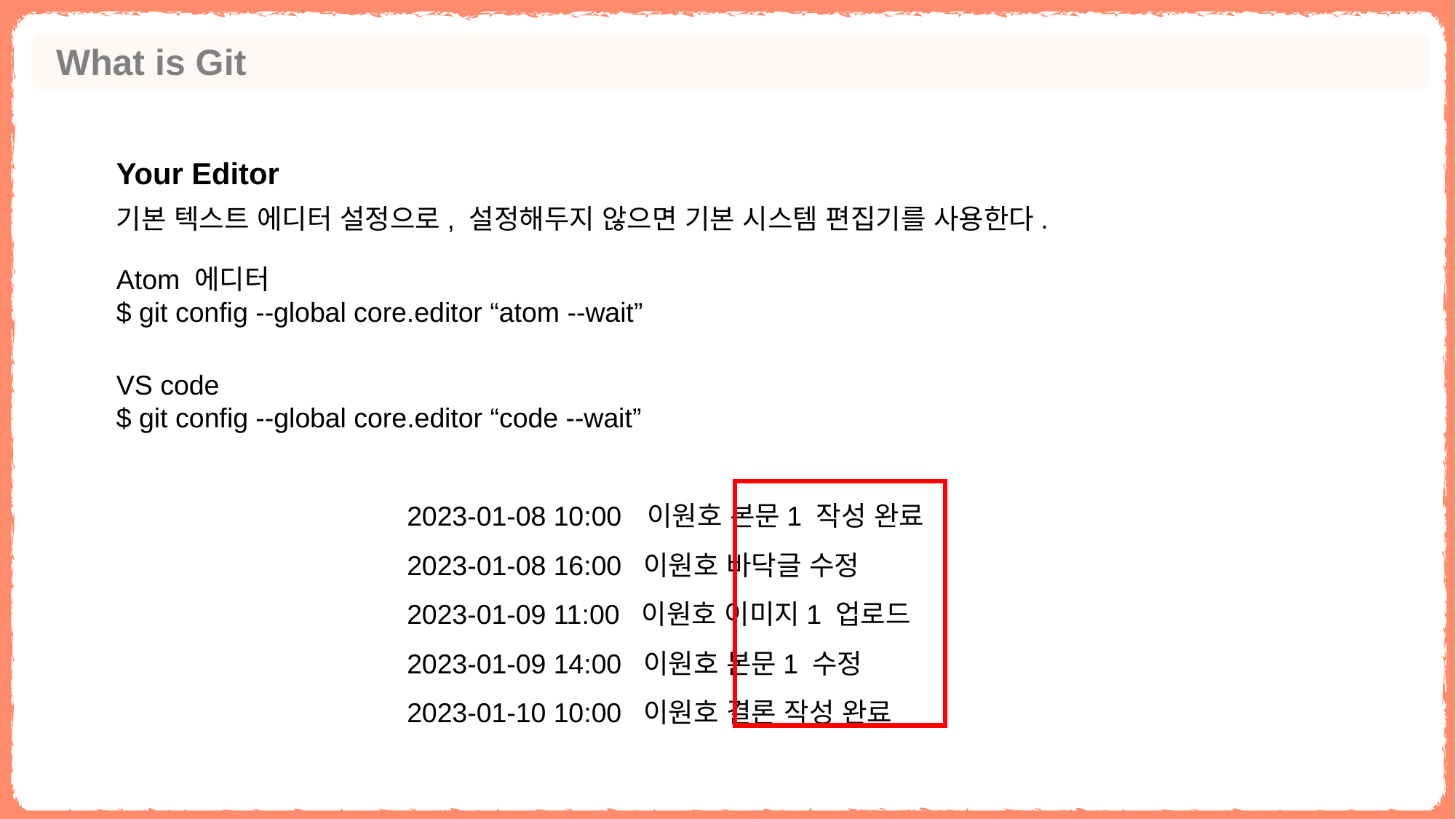

What is Git
Your Editor
기본 텍스트 에디터 설정으로, 설정해두지 않으면 기본 시스템 편집기를 사용한다.
Atom 에디터
$ git config --global core.editor “atom --wait”
VS code
$ git config --global core.editor “code --wait”
2023-01-08 10:00	  이원호 본문1 작성 완료
2023-01-08 16:00  이원호 바닥글 수정
2023-01-09 11:00  이원호 이미지1 업로드
2023-01-09 14:00  이원호 본문1 수정
2023-01-10 10:00  이원호 결론 작성 완료